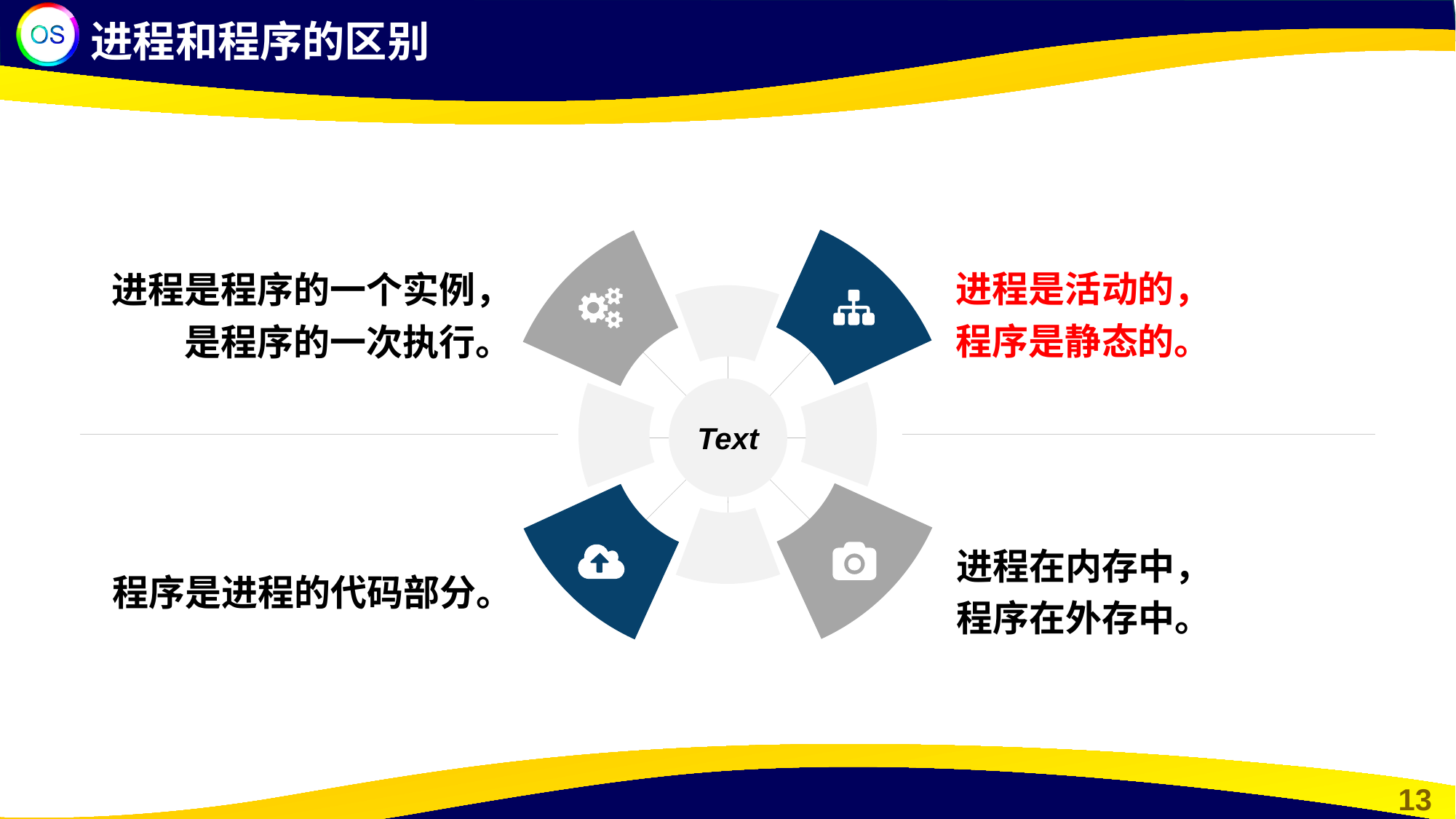

进程和程序的区别
进程是活动的，程序是静态的。

进程是程序的一个实例，是程序的一次执行。

Text

进程在内存中，程序在外存中。
程序是进程的代码部分。